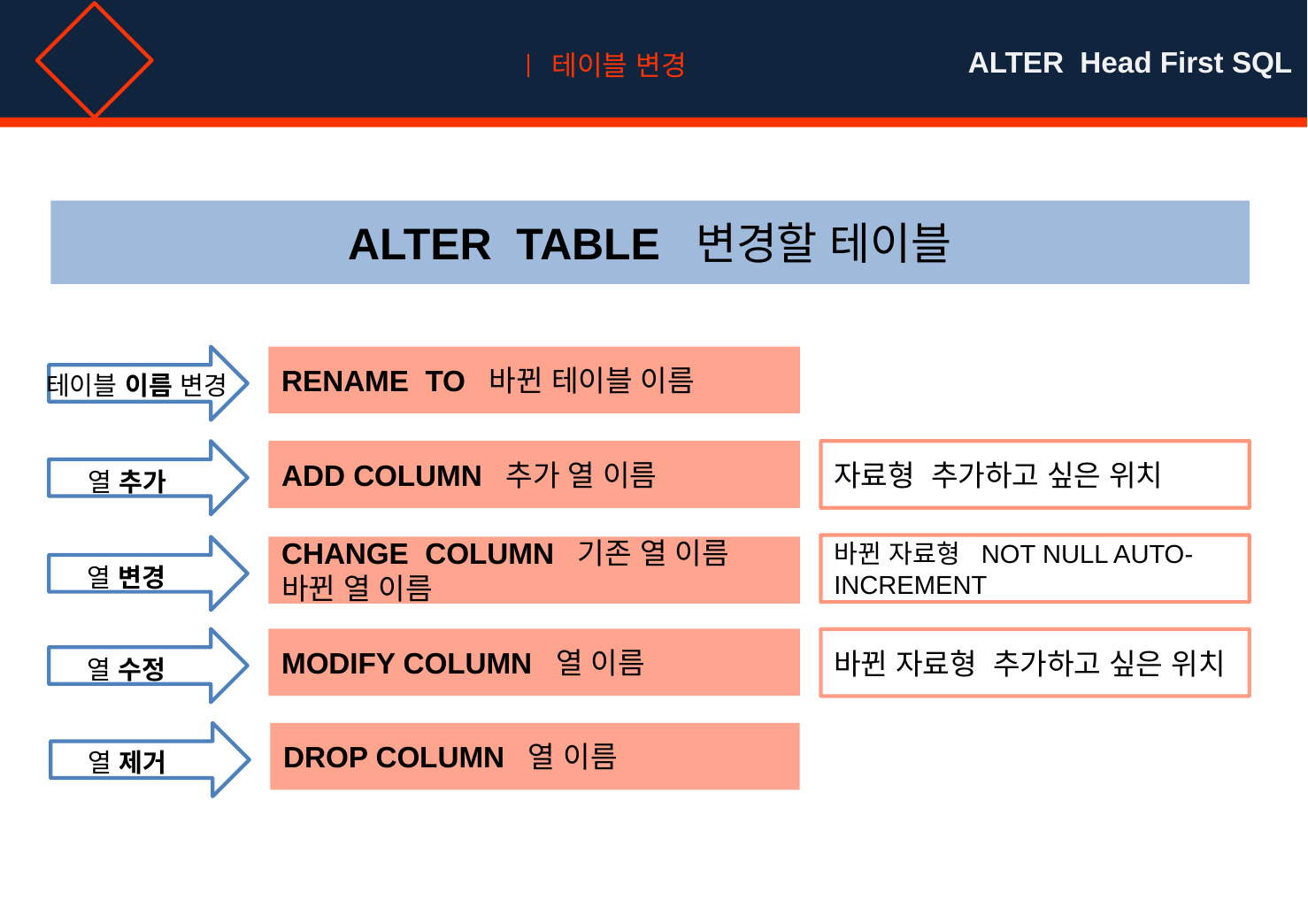

01
테이블 변경
ALTER  Head First SQL
테이블 변경
ALTER  TABLE  변경할 테이블

RENAME  TO  바뀐 테이블 이름
테이블 이름 변경

ADD COLUMN  추가 열 이름
자료형  추가하고 싶은 위치
열 추가
바뀐 자료형  NOT NULL AUTO-INCREMENT

CHANGE  COLUMN  기존 열 이름 바뀐 열 이름
열 변경

MODIFY COLUMN  열 이름
바뀐 자료형  추가하고 싶은 위치
열 수정

DROP COLUMN  열 이름
열 제거